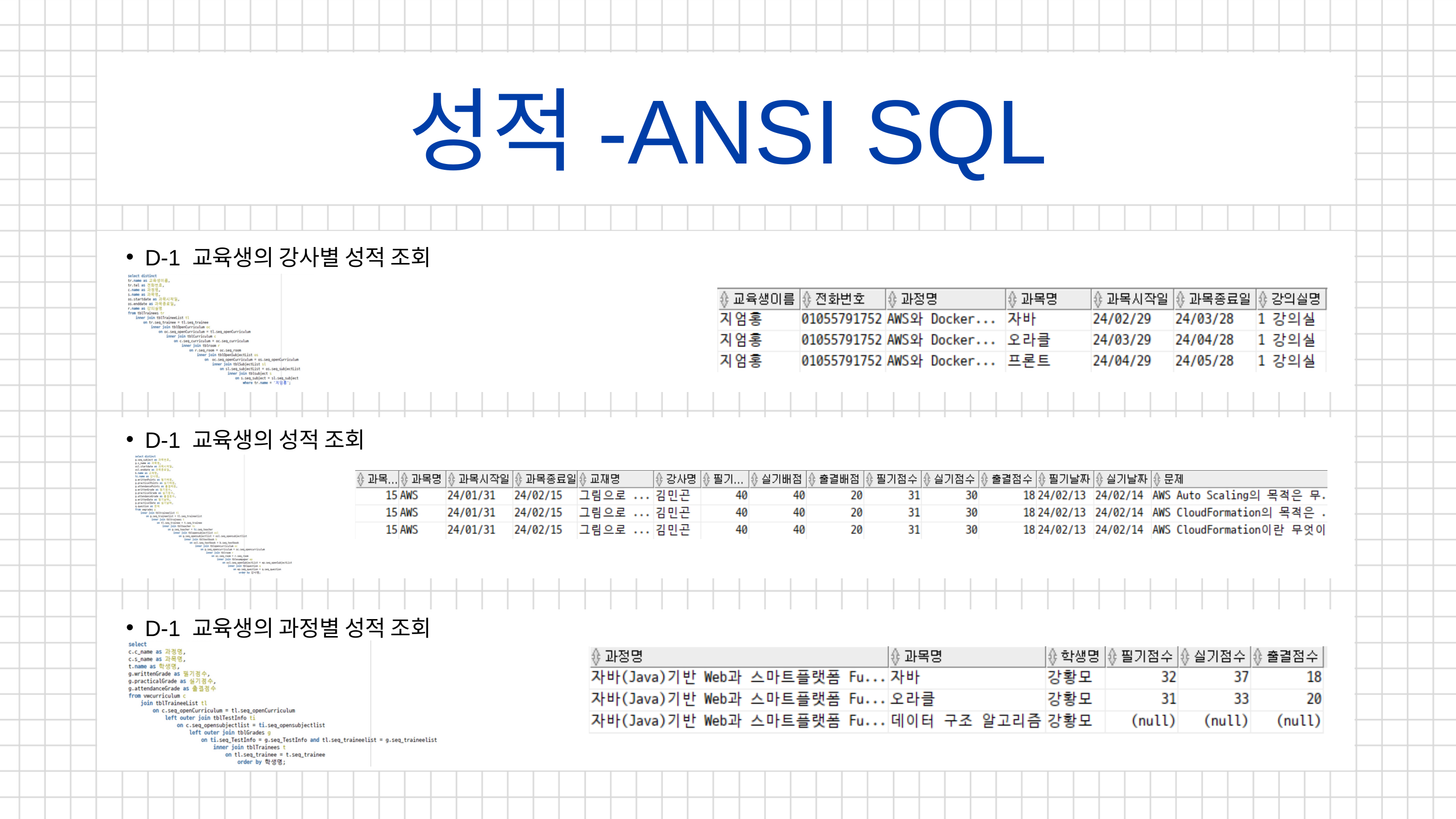

성적-ANSI SQL

D-1 교육생의 강사별 성적 조회

D-1 교육생의 성적 조회

D-1 교육생의 과정별 성적 조회